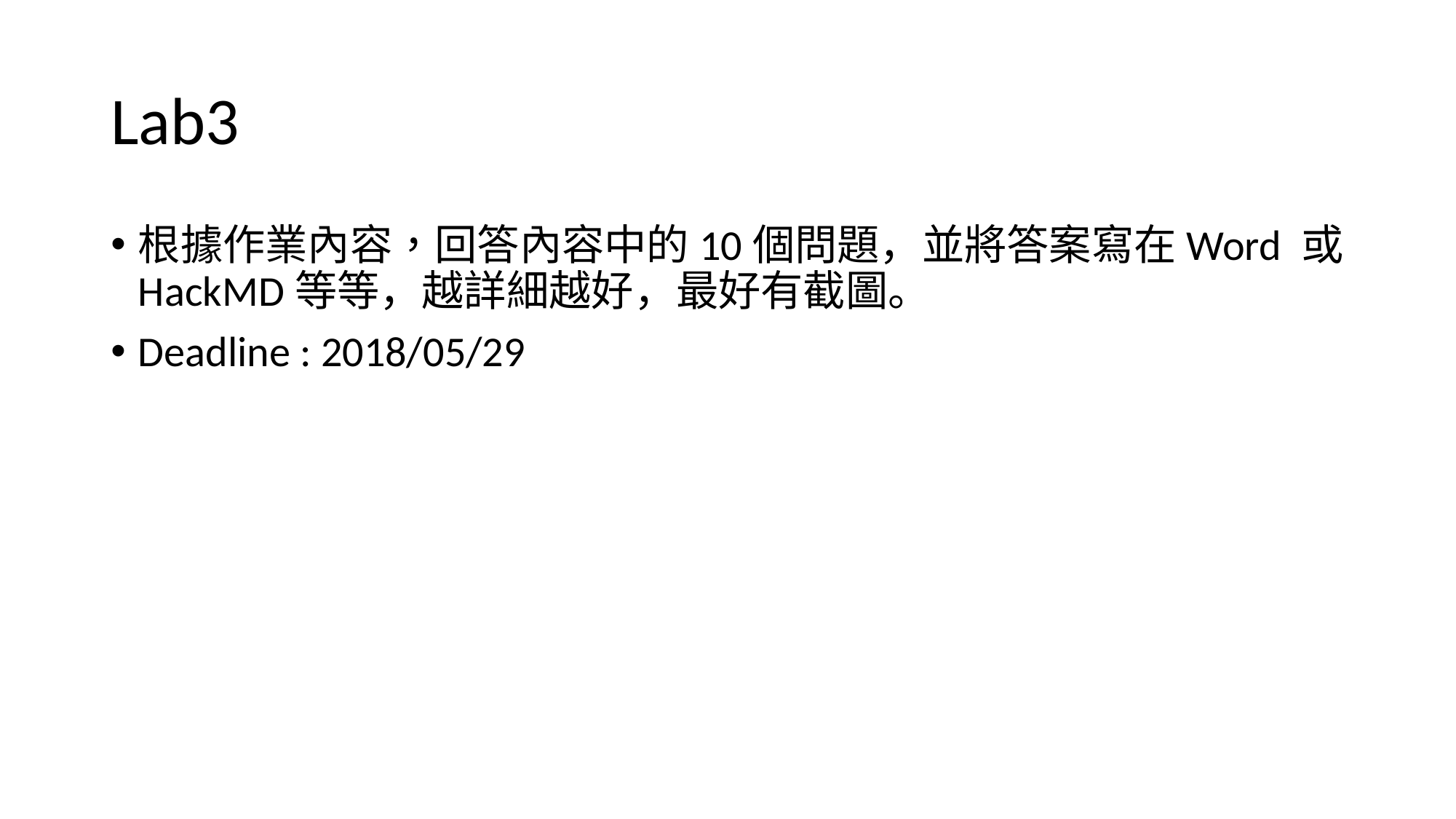

# Lab3
根據作業內容，回答內容中的10個問題，並將答案寫在Word 或 HackMD等等，越詳細越好，最好有截圖。
Deadline : 2018/05/29